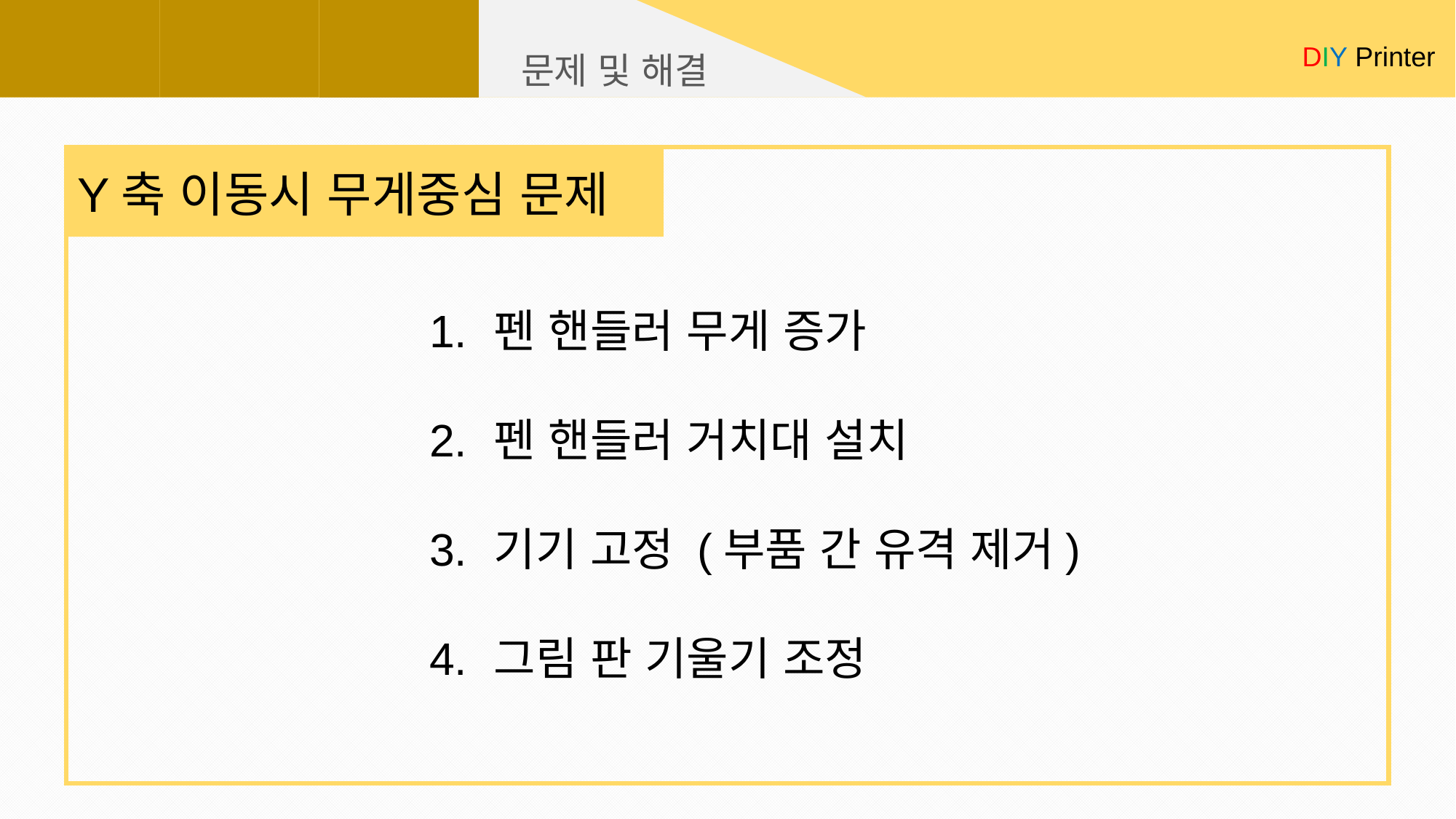

DIY Printer
문제 및 해결

Y축 이동시 무게중심 문제
 펜 핸들러 무게 증가

 펜 핸들러 거치대 설치

 기기 고정 (부품 간 유격 제거)

 그림 판 기울기 조정